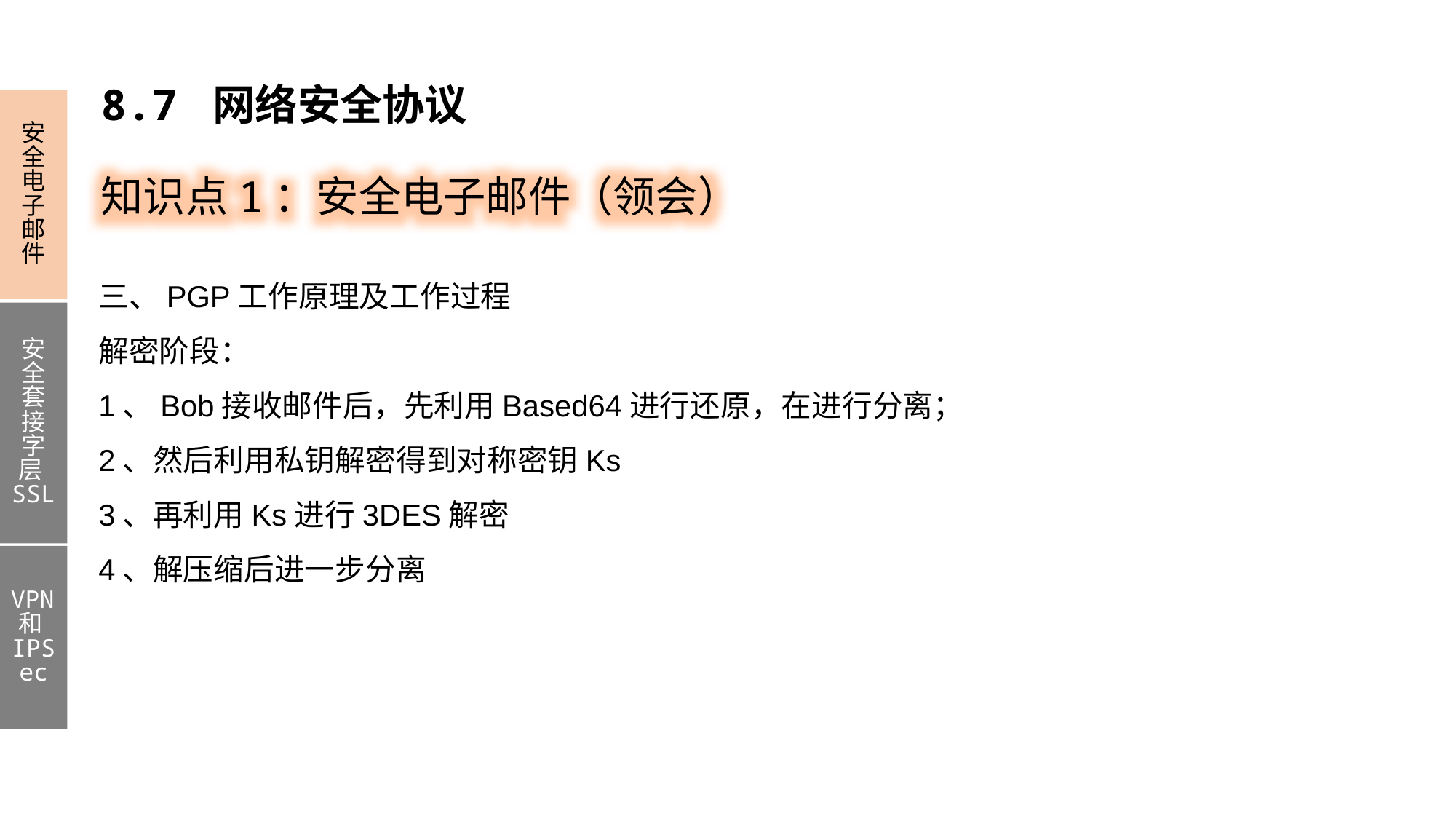

8.7 网络安全协议
安全电子邮件
安全套接字层SSL
VPN和IPSec
知识点1：安全电子邮件（领会）
三、PGP工作原理及工作过程
解密阶段：
1、Bob接收邮件后，先利用Based64进行还原，在进行分离；
2、然后利用私钥解密得到对称密钥Ks
3、再利用Ks进行3DES解密
4、解压缩后进一步分离